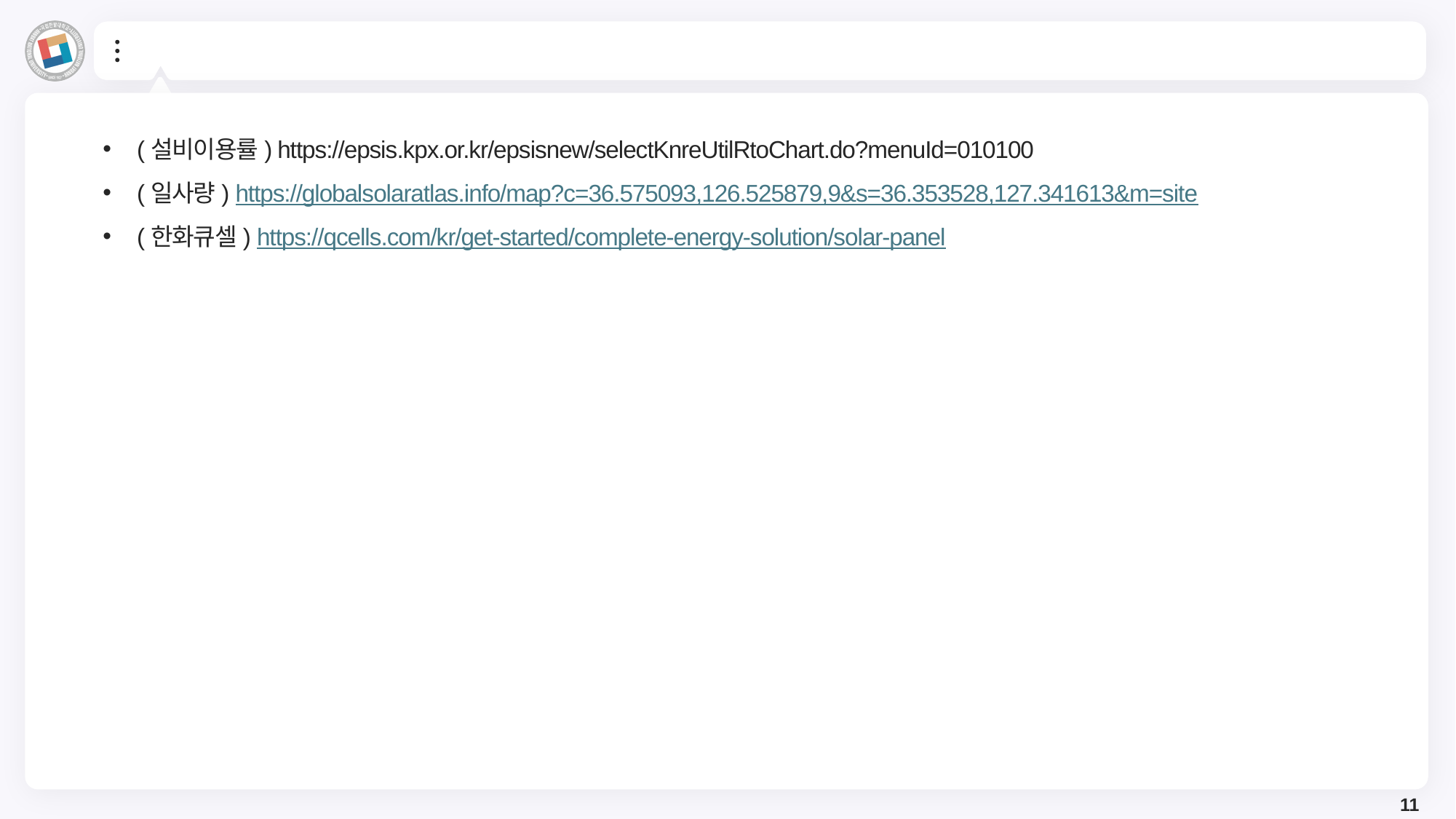

#
(설비이용률) https://epsis.kpx.or.kr/epsisnew/selectKnreUtilRtoChart.do?menuId=010100
(일사량) https://globalsolaratlas.info/map?c=36.575093,126.525879,9&s=36.353528,127.341613&m=site
(한화큐셀) https://qcells.com/kr/get-started/complete-energy-solution/solar-panel

11